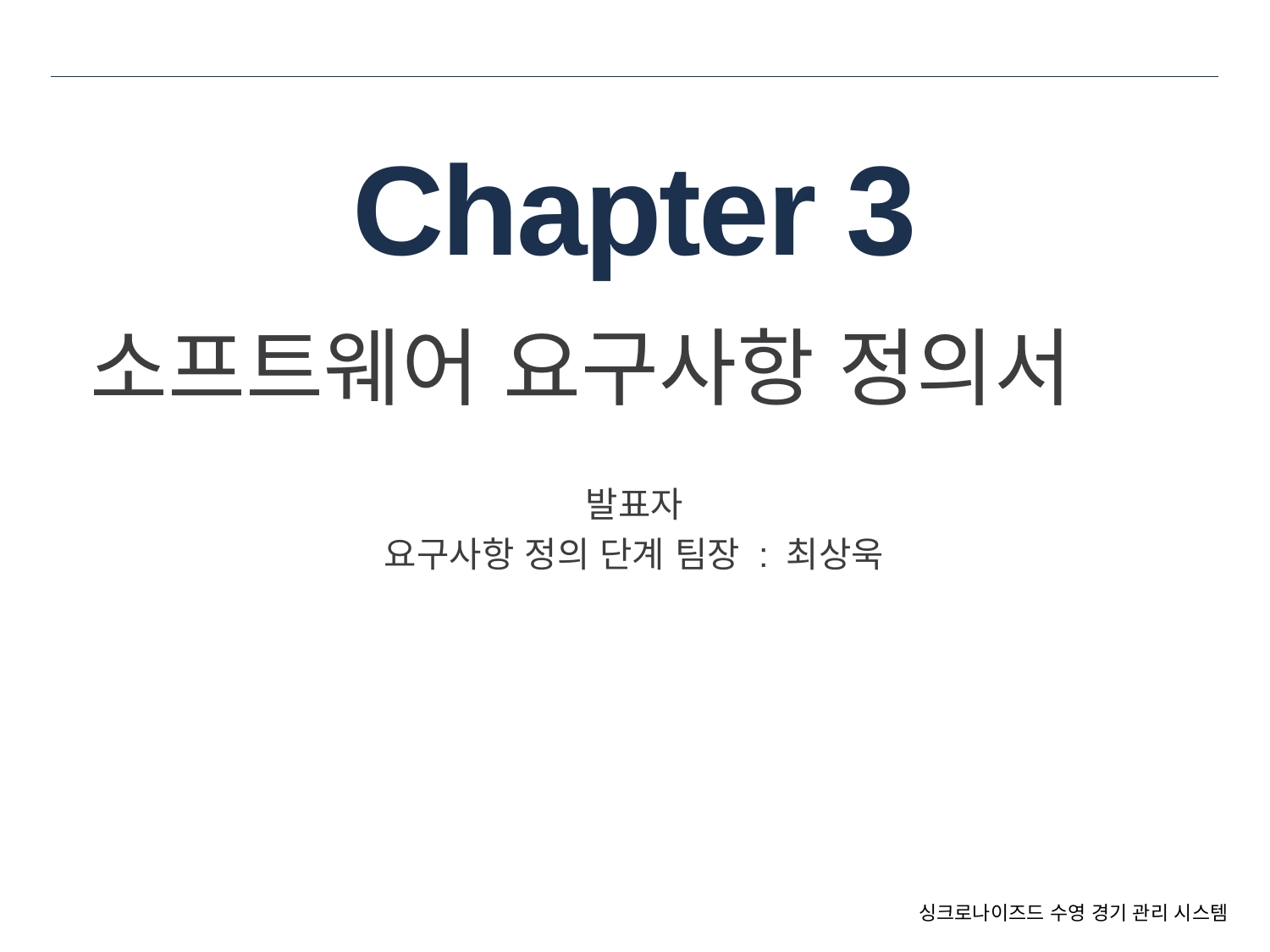

# Chapter 3
소프트웨어 요구사항 정의서
발표자
요구사항 정의 단계 팀장 : 최상욱
싱크로나이즈드 수영 경기 관리 시스템